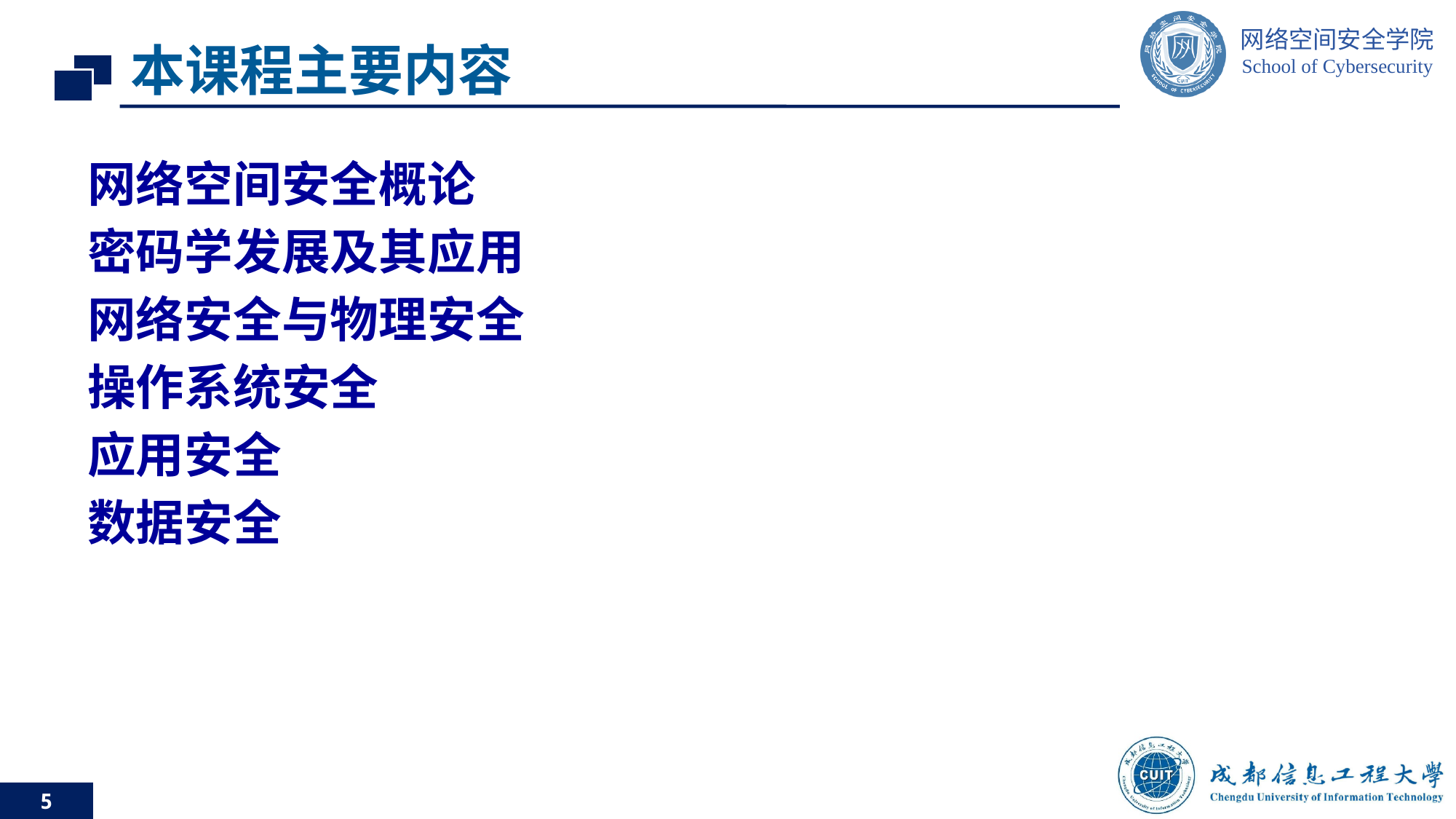

# 本课程主要内容
网络空间安全概论
密码学发展及其应用
网络安全与物理安全
操作系统安全
应用安全
数据安全
5